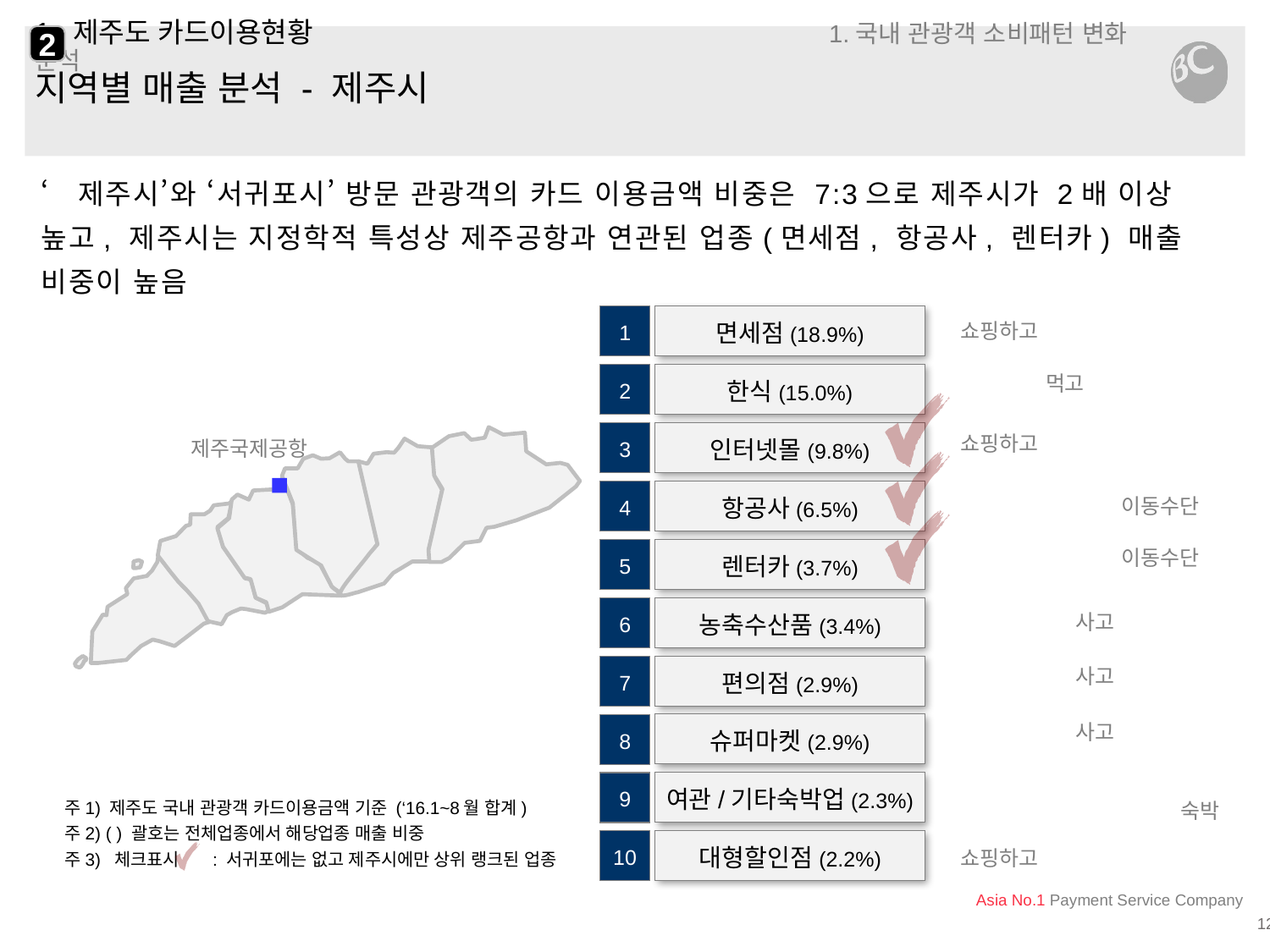

2
# 1. 제주도 카드이용현황                                                                 1.국내 관광객 소비패턴 변화 분석
지역별 매출 분석 - 제주시
‘제주시’와 ‘서귀포시’ 방문 관광객의 카드 이용금액 비중은 7:3으로 제주시가 2배 이상 높고, 제주시는 지정학적 특성상 제주공항과 연관된 업종(면세점, 항공사, 렌터카) 매출 비중이 높음
1
면세점(18.9%)
쇼핑하고
한식(15.0%)
2
먹고

인터넷몰(9.8%)
3

쇼핑하고
제주국제공항

항공사(6.5%)
4
이동수단

렌터카(3.7%)
5
이동수단
농축수산품(3.4%)
6
사고
편의점(2.9%)
7
사고
슈퍼마켓(2.9%)
8
사고
여관/기타숙박업(2.3%)
9
주1) 제주도 국내 관광객 카드이용금액 기준 (‘16.1~8월 합계)
주2) ( ) 괄호는 전체업종에서 해당업종 매출 비중
주3)  체크표시      : 서귀포에는 없고 제주시에만 상위 랭크된 업종
숙박
대형할인점(2.2%)
10

쇼핑하고